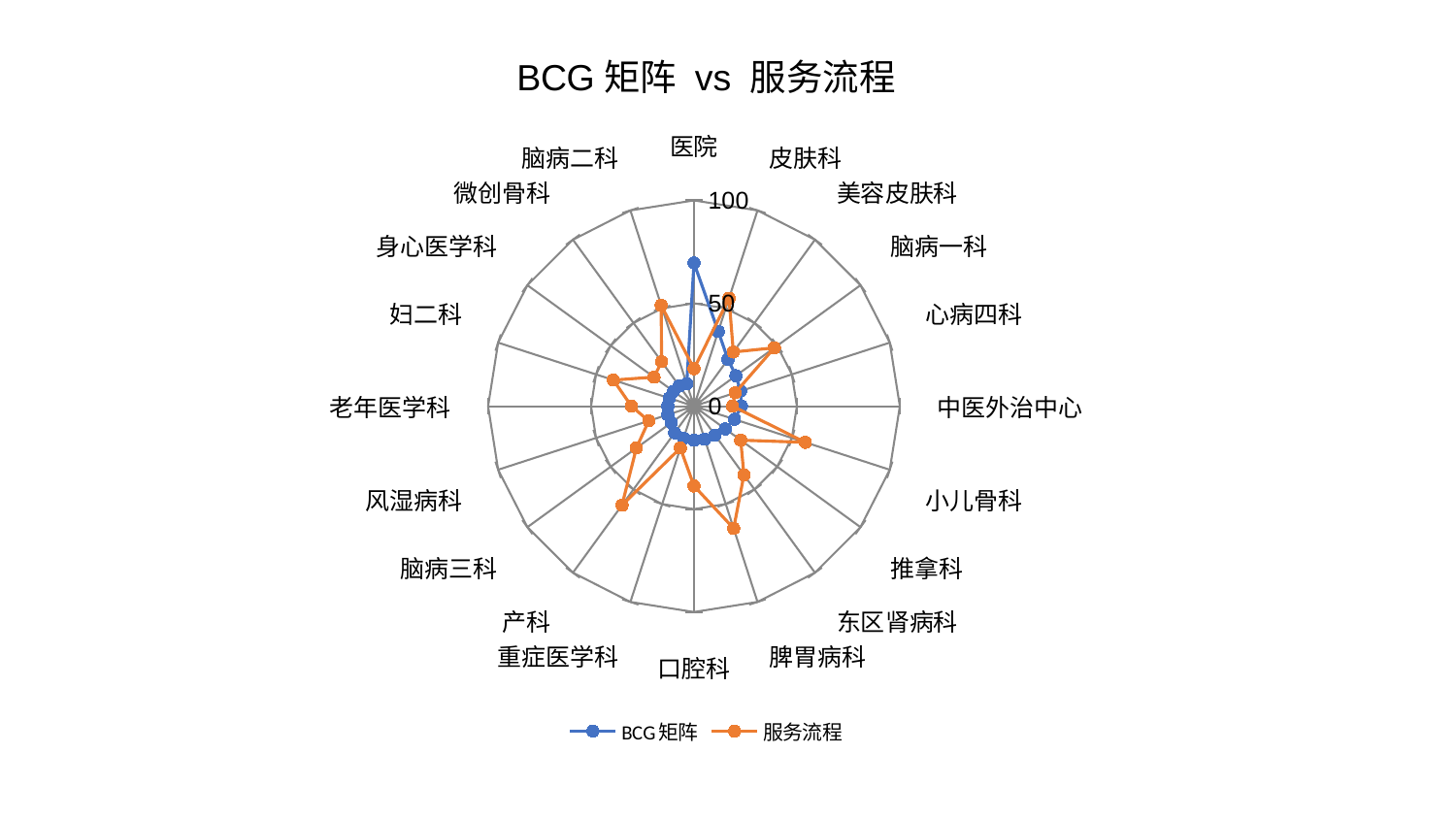

### Chart: BCG矩阵 vs 服务流程

| Category | BCG矩阵 | 服务流程 |
|---|---|---|
| 医院 | 69.58310347946944 | 18.223221214220775 |
| 皮肤科 | 38.2013523061798 | 55.17423220020694 |
| 美容皮肤科 | 28.12475777463405 | 32.54633641128529 |
| 脑病一科 | 25.21997983206251 | 48.29663271384334 |
| 心病四科 | 23.799894053051265 | 21.100748206569236 |
| 中医外治中心 | 23.046771515544297 | 18.770388837343308 |
| 小儿骨科 | 20.70724899794976 | 56.8818520904078 |
| 推拿科 | 18.83736658682013 | 28.094241232217463 |
| 东区肾病科 | 17.31886415456539 | 41.30824596787219 |
| 脾胃病科 | 16.86398599474045 | 62.46125726602688 |
| 口腔科 | 16.519210777592736 | 38.779206573539575 |
| 重症医学科 | 16.374669931589537 | 21.387325298835194 |
| 产科 | 15.941122256457627 | 59.477913954152015 |
| 脑病三科 | 13.586693581564926 | 34.56008106578675 |
| 风湿病科 | 13.408701587378255 | 23.10067921370326 |
| 老年医学科 | 12.697319051148249 | 30.3783207646282 |
| 妇二科 | 12.67332923582121 | 41.14760905121592 |
| 身心医学科 | 12.31827652925058 | 24.015127054479514 |
| 微创骨科 | 12.158545902525459 | 26.751087315267302 |
| 脑病二科 | 11.410423775125997 | 51.57125132398625 |
83